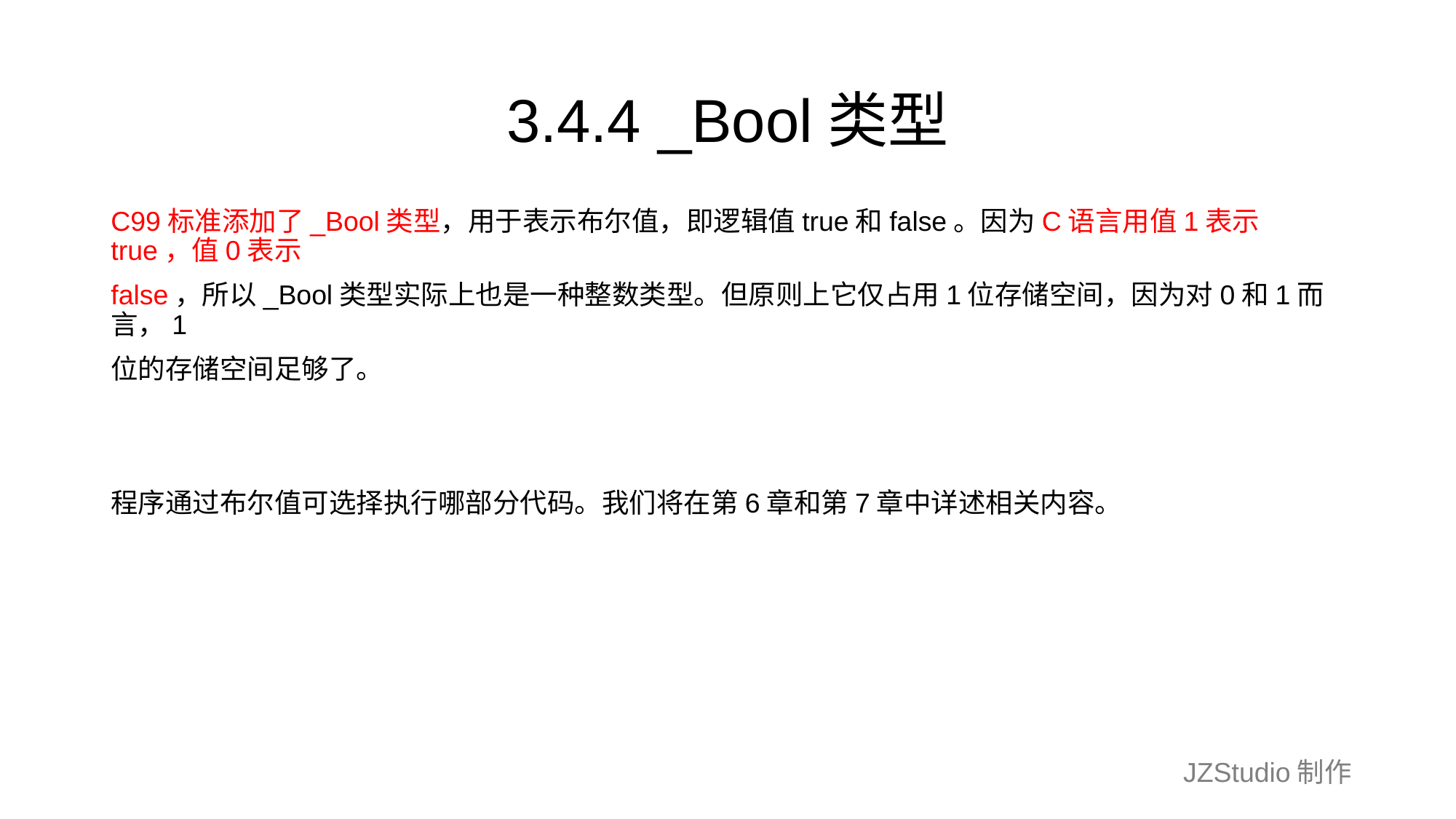

# 3.4.4 _Bool类型
C99标准添加了_Bool类型，用于表示布尔值，即逻辑值true和false。因为C语言用值1表示true，值0表示
false，所以_Bool类型实际上也是一种整数类型。但原则上它仅占用1位存储空间，因为对0和1而言，1
位的存储空间足够了。

程序通过布尔值可选择执行哪部分代码。我们将在第6章和第7章中详述相关内容。